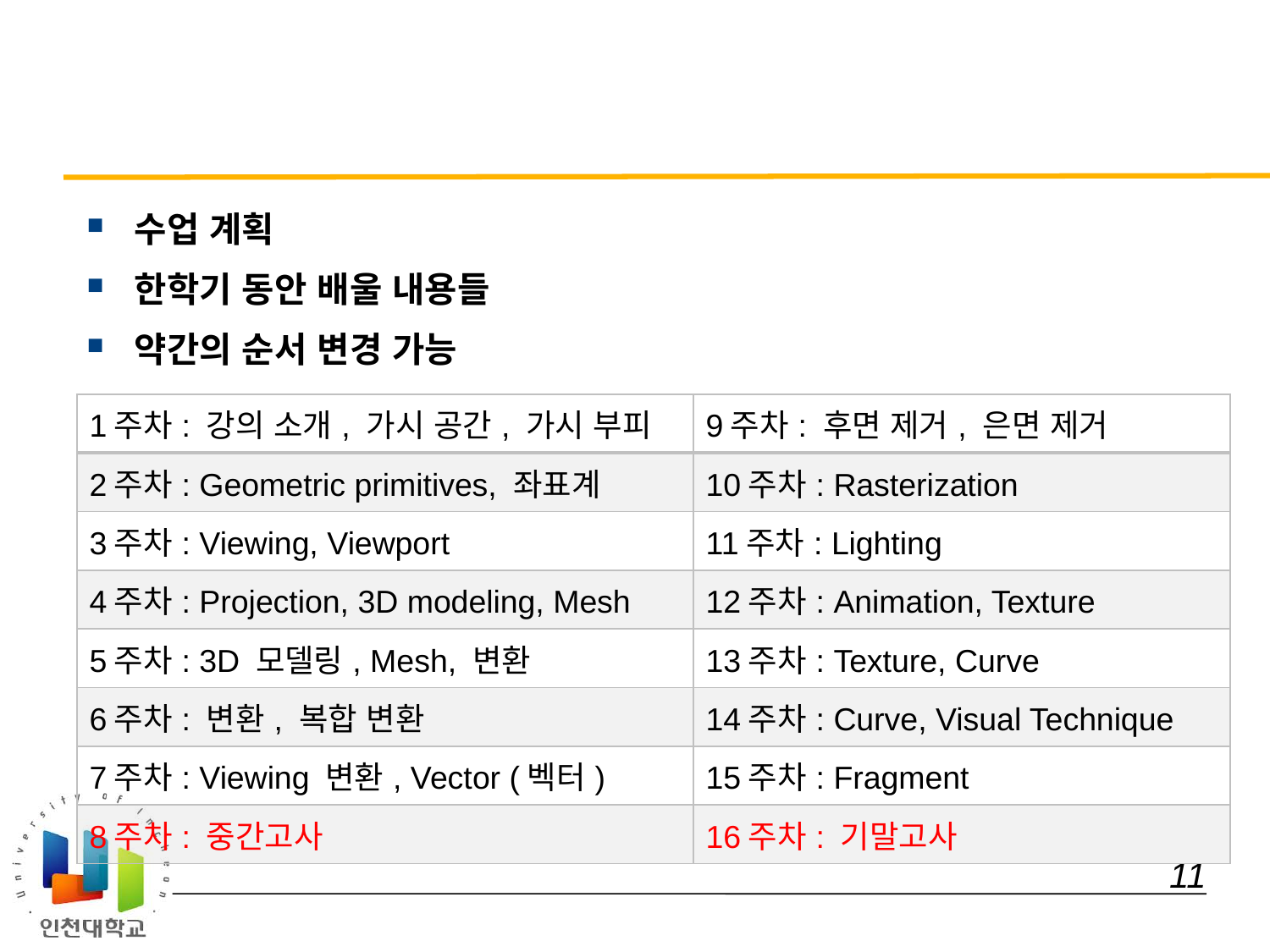

#
수업 계획
한학기 동안 배울 내용들
약간의 순서 변경 가능
| 1주차: 강의 소개, 가시 공간, 가시 부피 | 9주차: 후면 제거, 은면 제거 |
| --- | --- |
| 2주차: Geometric primitives, 좌표계 | 10주차: Rasterization |
| 3주차: Viewing, Viewport | 11주차: Lighting |
| 4주차: Projection, 3D modeling, Mesh | 12주차: Animation, Texture |
| 5주차: 3D 모델링, Mesh, 변환 | 13주차: Texture, Curve |
| 6주차: 변환, 복합 변환 | 14주차: Curve, Visual Technique |
| 7주차: Viewing 변환, Vector (벡터) | 15주차: Fragment |
| 8주차: 중간고사 | 16주차: 기말고사 |
 11